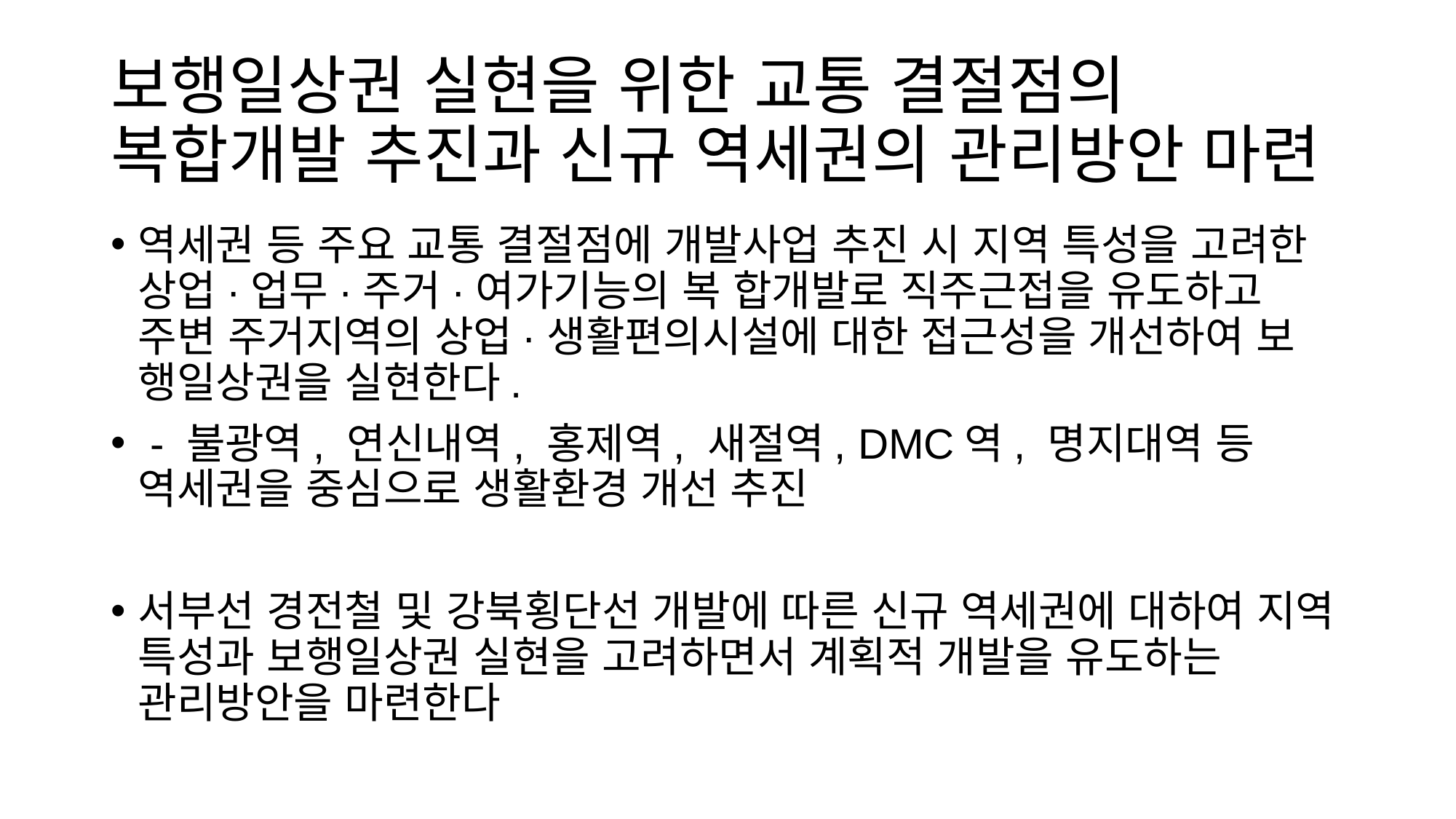

# 보행일상권 실현을 위한 교통 결절점의 복합개발 추진과 신규 역세권의 관리방안 마련
역세권 등 주요 교통 결절점에 개발사업 추진 시 지역 특성을 고려한 상업·업무·주거·여가기능의 복 합개발로 직주근접을 유도하고 주변 주거지역의 상업·생활편의시설에 대한 접근성을 개선하여 보 행일상권을 실현한다.
 - 불광역, 연신내역, 홍제역, 새절역, DMC역, 명지대역 등 역세권을 중심으로 생활환경 개선 추진

서부선 경전철 및 강북횡단선 개발에 따른 신규 역세권에 대하여 지역 특성과 보행일상권 실현을 고려하면서 계획적 개발을 유도하는 관리방안을 마련한다